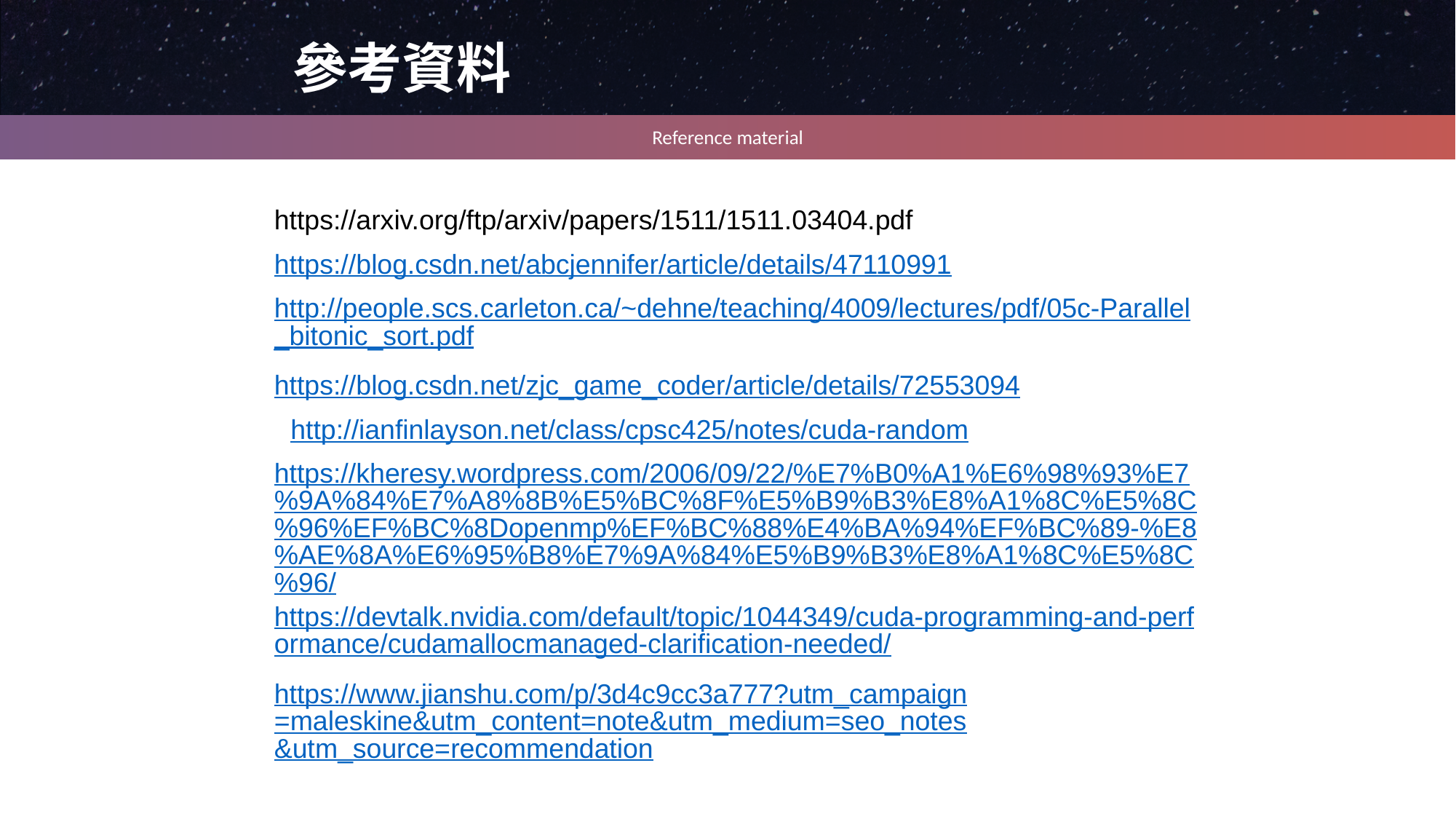

參考資料
Reference material
https://arxiv.org/ftp/arxiv/papers/1511/1511.03404.pdf
https://blog.csdn.net/abcjennifer/article/details/47110991
http://people.scs.carleton.ca/~dehne/teaching/4009/lectures/pdf/05c-Parallel_bitonic_sort.pdf
https://blog.csdn.net/zjc_game_coder/article/details/72553094
http://ianfinlayson.net/class/cpsc425/notes/cuda-random
https://kheresy.wordpress.com/2006/09/22/%E7%B0%A1%E6%98%93%E7%9A%84%E7%A8%8B%E5%BC%8F%E5%B9%B3%E8%A1%8C%E5%8C%96%EF%BC%8Dopenmp%EF%BC%88%E4%BA%94%EF%BC%89-%E8%AE%8A%E6%95%B8%E7%9A%84%E5%B9%B3%E8%A1%8C%E5%8C%96/
https://devtalk.nvidia.com/default/topic/1044349/cuda-programming-and-performance/cudamallocmanaged-clarification-needed/
https://www.jianshu.com/p/3d4c9cc3a777?utm_campaign=maleskine&utm_content=note&utm_medium=seo_notes&utm_source=recommendation